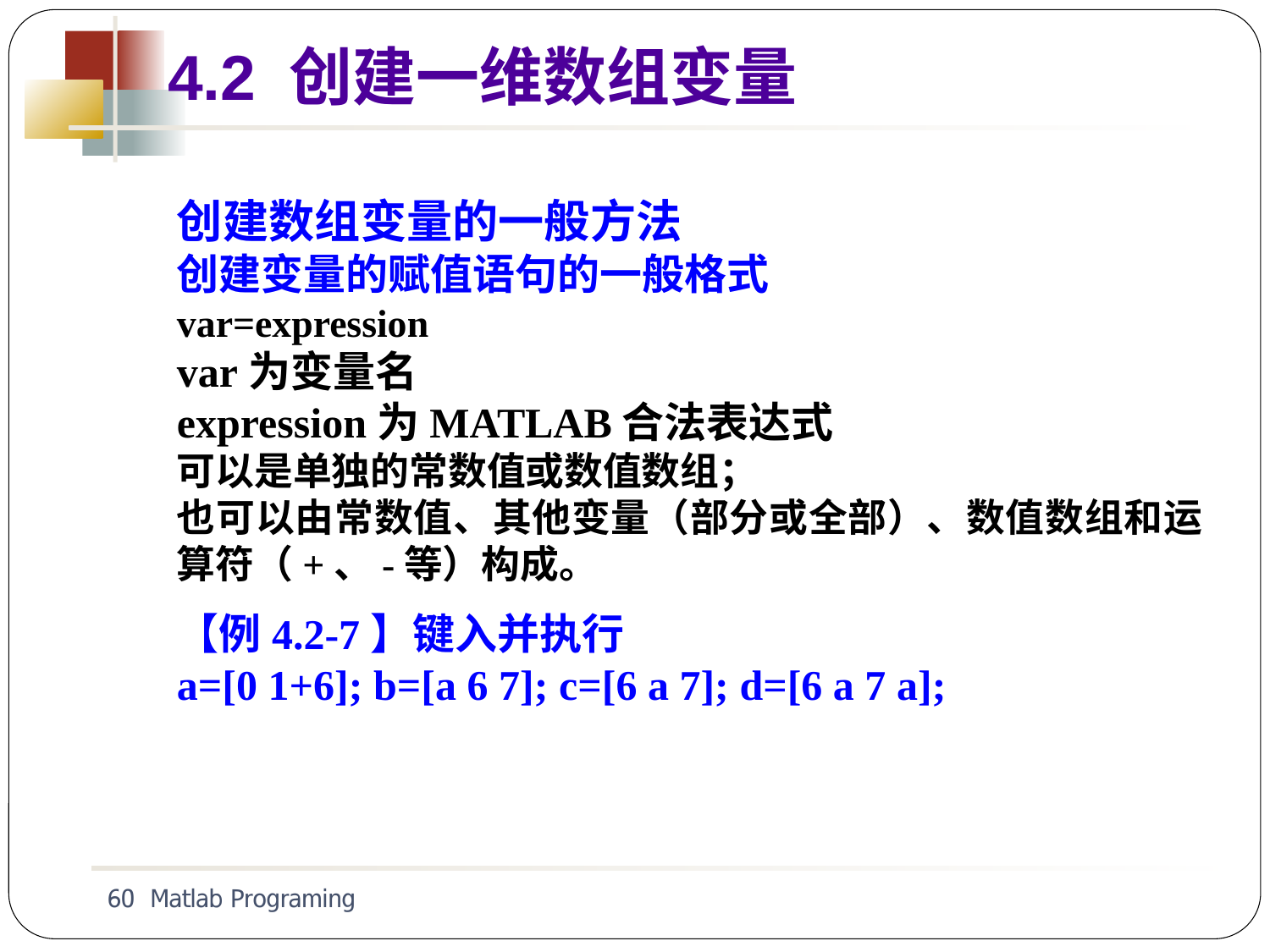

4.2 创建一维数组变量
创建数组变量的一般方法
创建变量的赋值语句的一般格式
var=expression
var为变量名
expression为MATLAB合法表达式
可以是单独的常数值或数值数组；
也可以由常数值、其他变量（部分或全部）、数值数组和运算符（+、-等）构成。
【例4.2-7】键入并执行
a=[0 1+6]; b=[a 6 7]; c=[6 a 7]; d=[6 a 7 a];

60  Matlab Programing